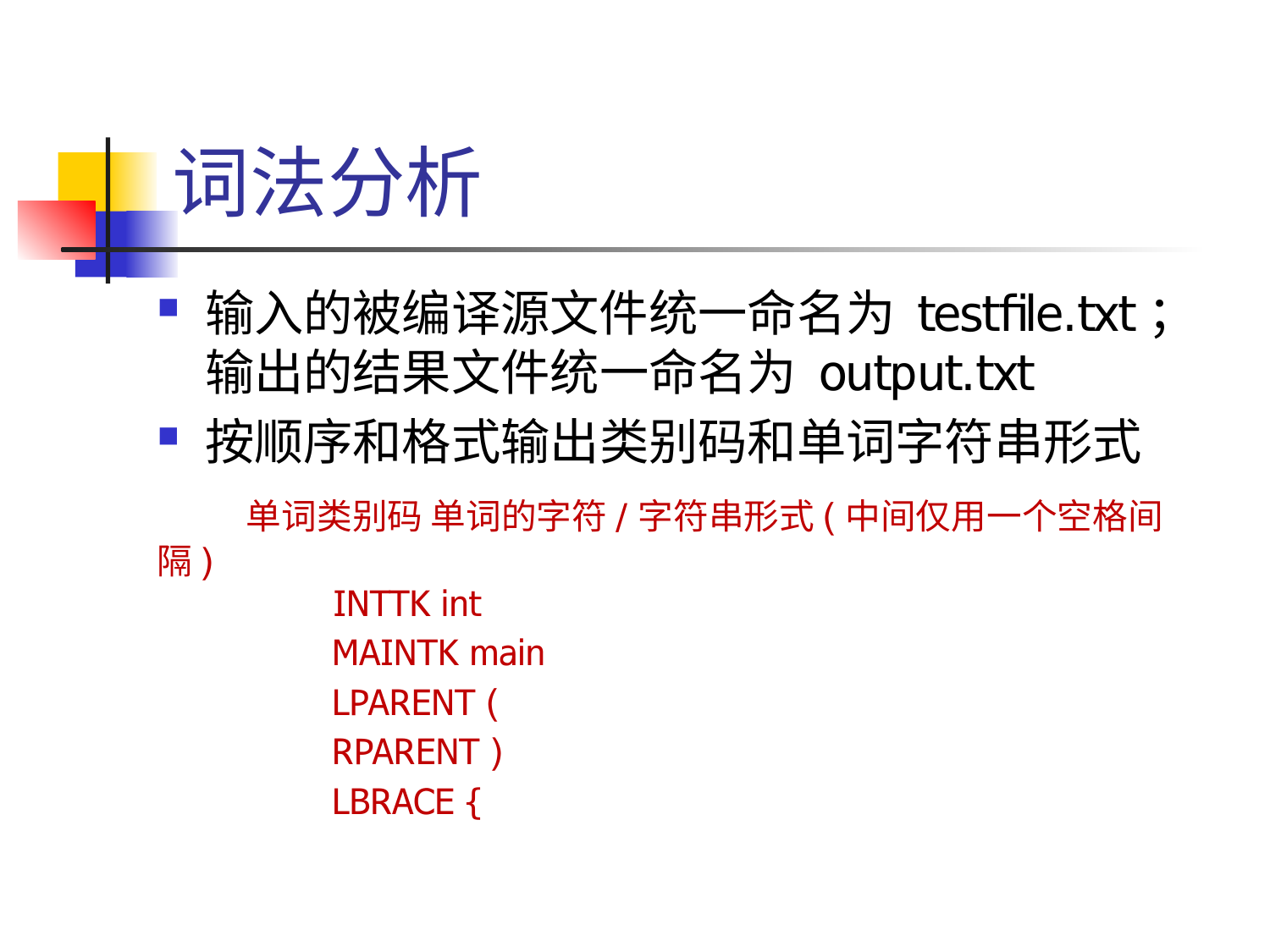

# 词法分析
输入的被编译源文件统一命名为 testfile.txt；输出的结果文件统一命名为 output.txt
按顺序和格式输出类别码和单词字符串形式
       单词类别码 单词的字符/字符串形式(中间仅用一个空格间隔)
                INTTK int
MAINTK main
LPARENT (
RPARENT )
LBRACE {